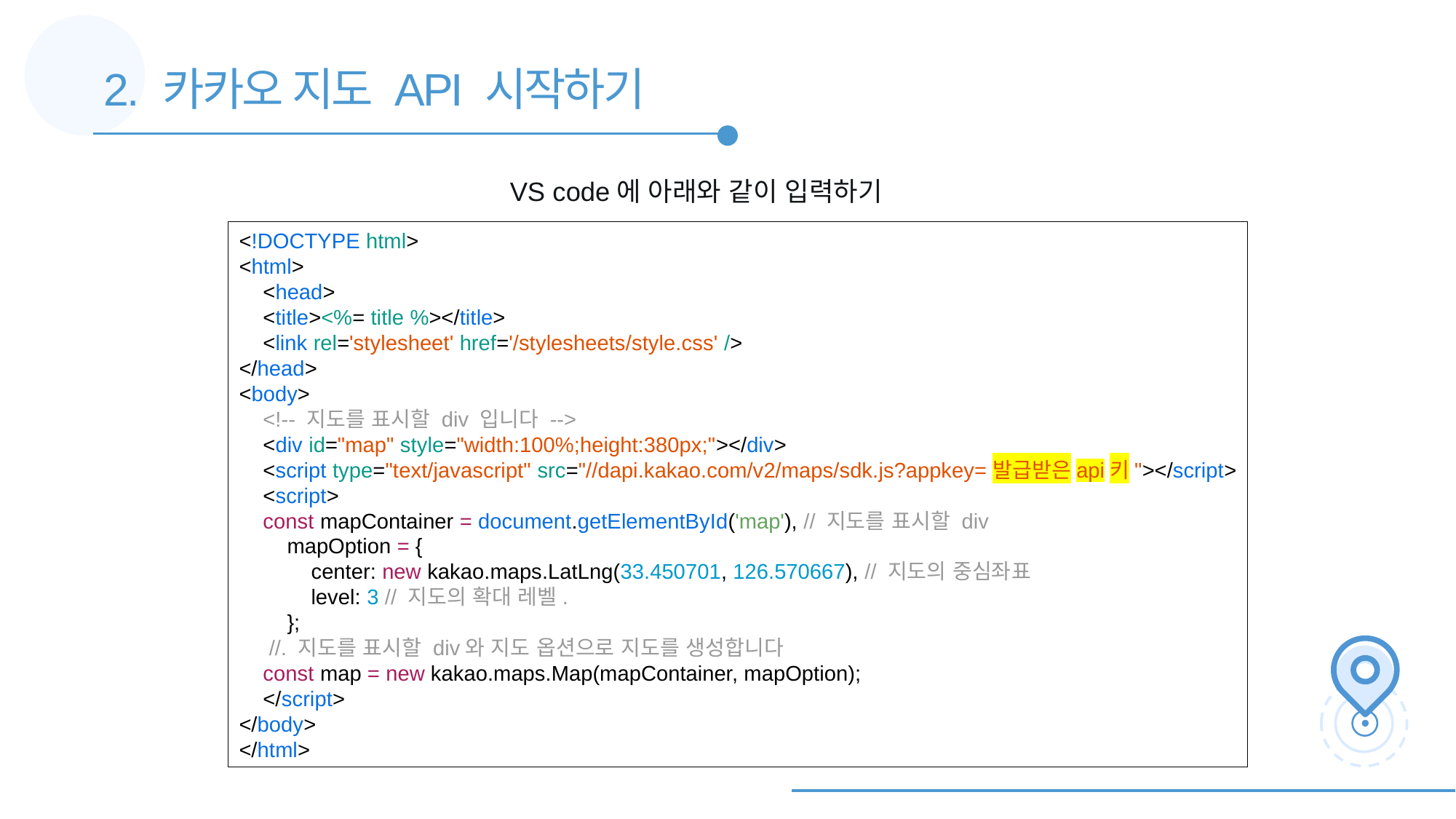

2. 카카오 지도 API 시작하기

VS code에 아래와 같이 입력하기

<!DOCTYPE html>
<html>
    <head>
    <title><%= title %></title>
    <link rel='stylesheet' href='/stylesheets/style.css' />
</head>
<body>
    <!-- 지도를 표시할 div 입니다 -->
    <div id="map" style="width:100%;height:380px;"></div>
    <script type="text/javascript" src="//dapi.kakao.com/v2/maps/sdk.js?appkey=발급받은api키"></script>
    <script>
    const mapContainer = document.getElementById('map'), // 지도를 표시할 div
        mapOption = {
            center: new kakao.maps.LatLng(33.450701, 126.570667), // 지도의 중심좌표
            level: 3 // 지도의 확대 레벨.
        };
     //. 지도를 표시할 div와 지도 옵션으로 지도를 생성합니다
    const map = new kakao.maps.Map(mapContainer, mapOption);
    </script>
</body>
</html>